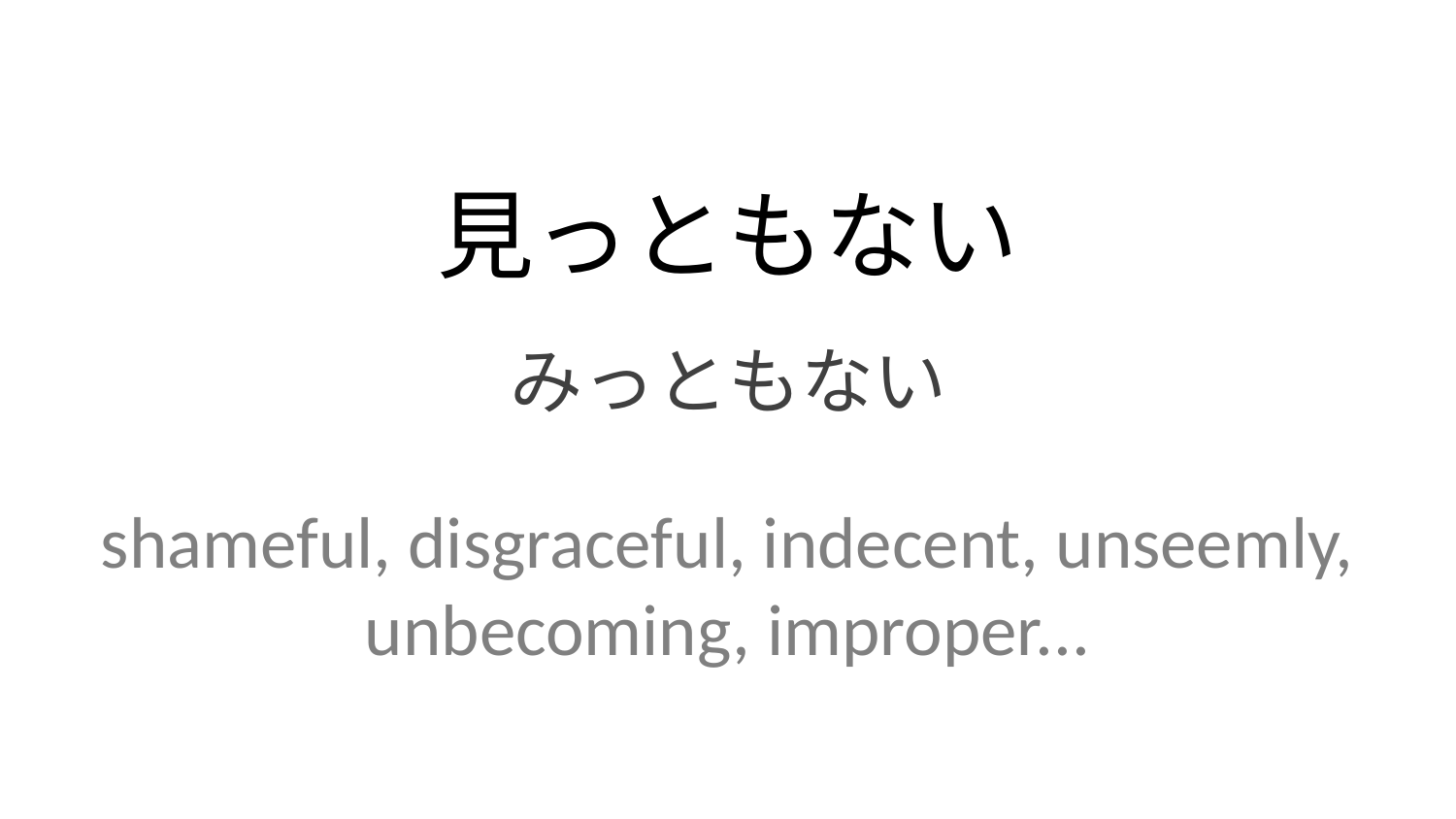

見っともない

みっともない
shameful, disgraceful, indecent, unseemly, unbecoming, improper...